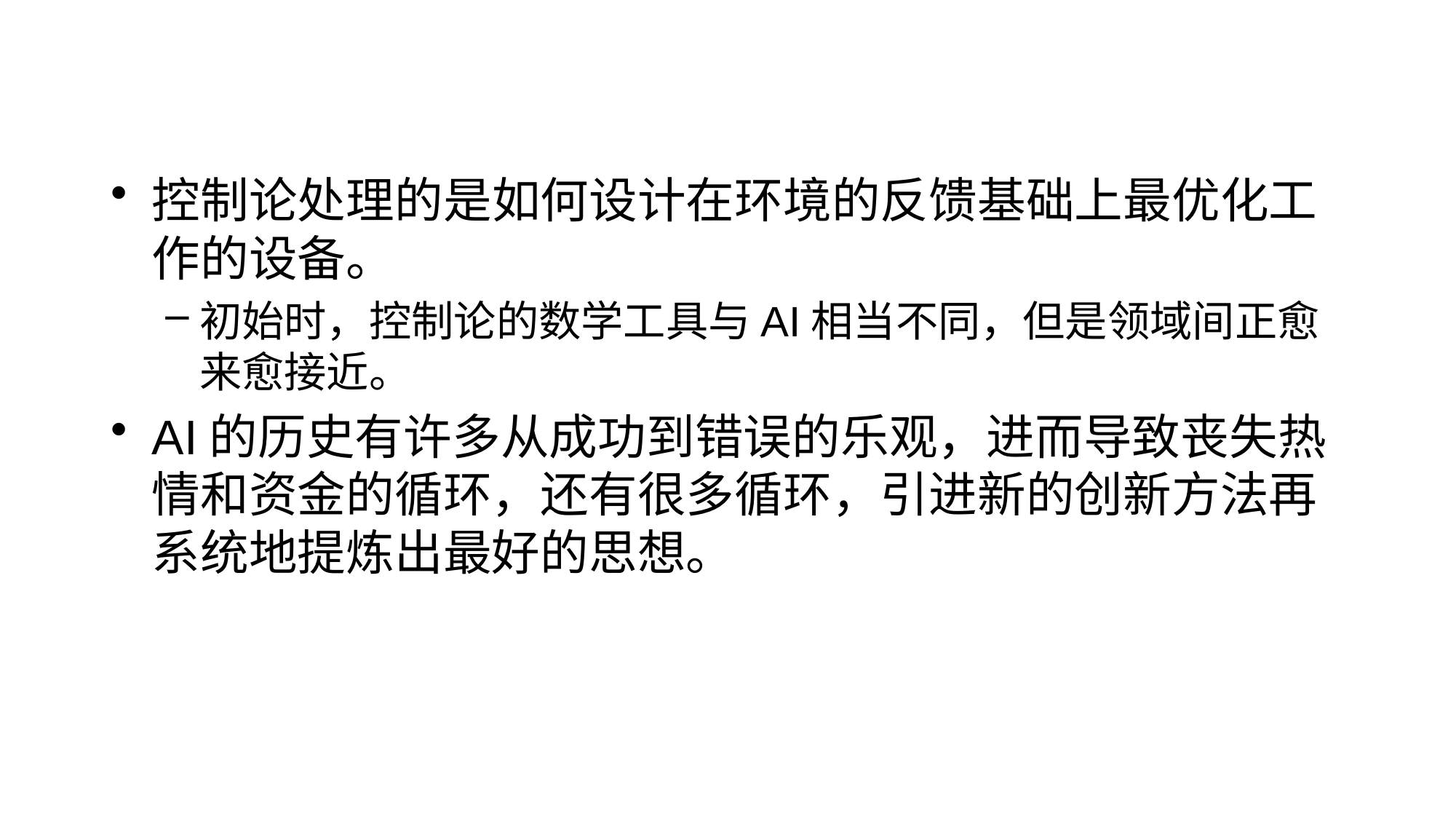

控制论处理的是如何设计在环境的反馈基础上最优化工作的设备。
初始时，控制论的数学工具与AI相当不同，但是领域间正愈来愈接近。
AI的历史有许多从成功到错误的乐观，进而导致丧失热情和资金的循环，还有很多循环，引进新的创新方法再系统地提炼出最好的思想。